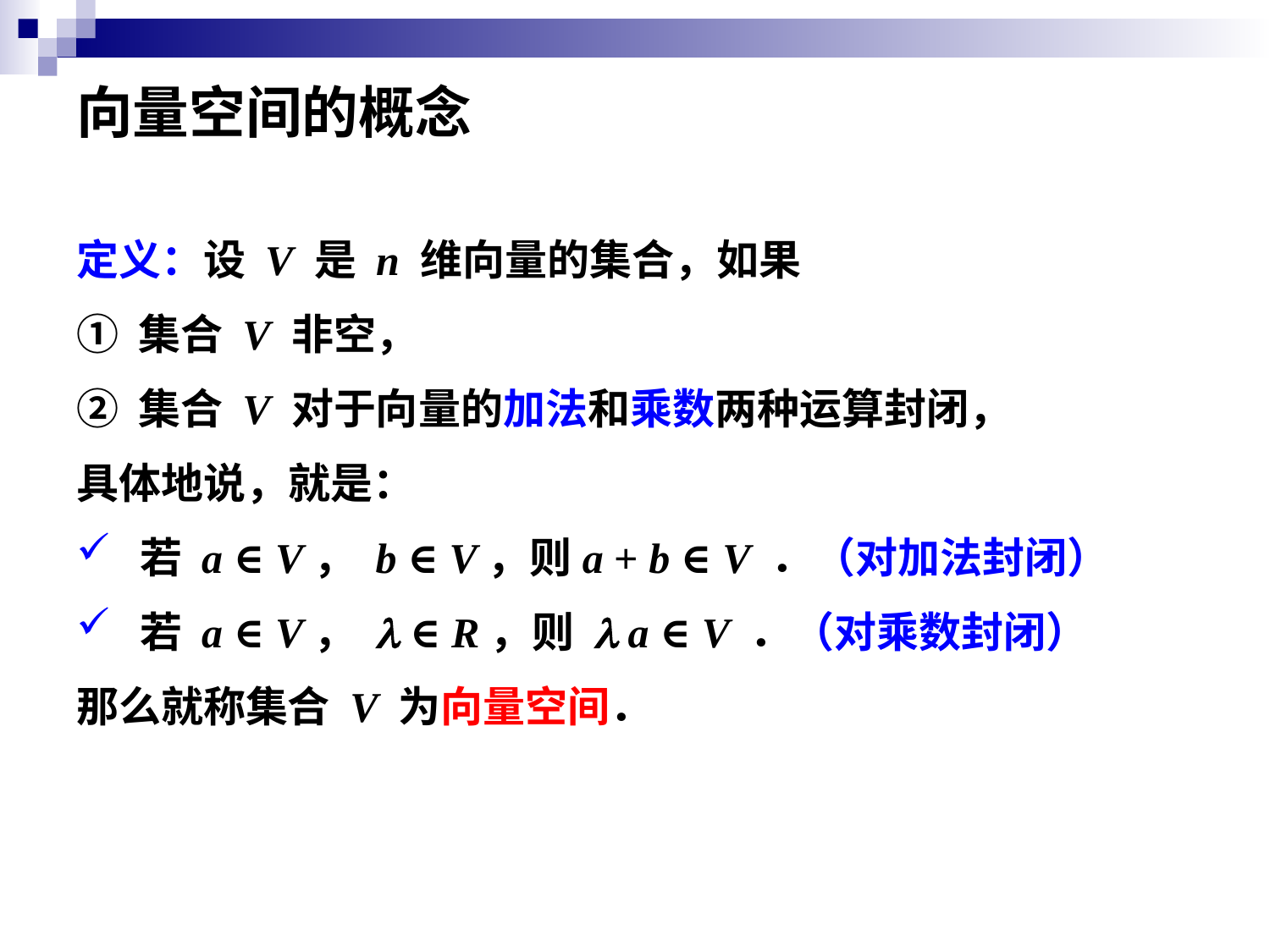

# 向量空间的概念
定义：设 V 是 n 维向量的集合，如果
① 集合 V 非空，
② 集合 V 对于向量的加法和乘数两种运算封闭，
具体地说，就是：
若 a ∈ V， b ∈ V，则a + b ∈ V ．（对加法封闭）
若 a ∈ V， λ ∈ R，则 λ a ∈ V ．（对乘数封闭）
那么就称集合 V 为向量空间．